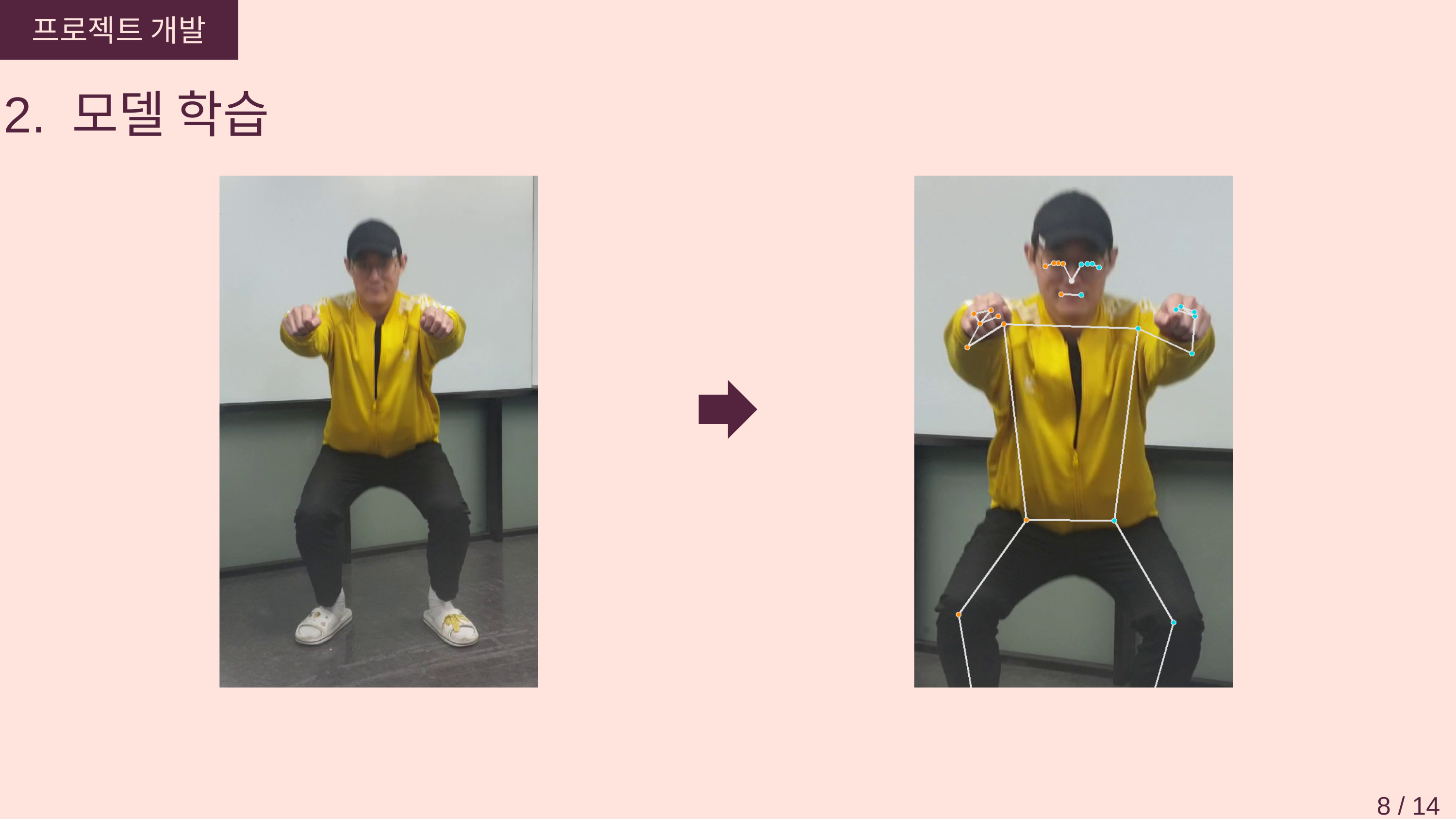

프로젝트 개발
2. 모델 학습

8 / 14